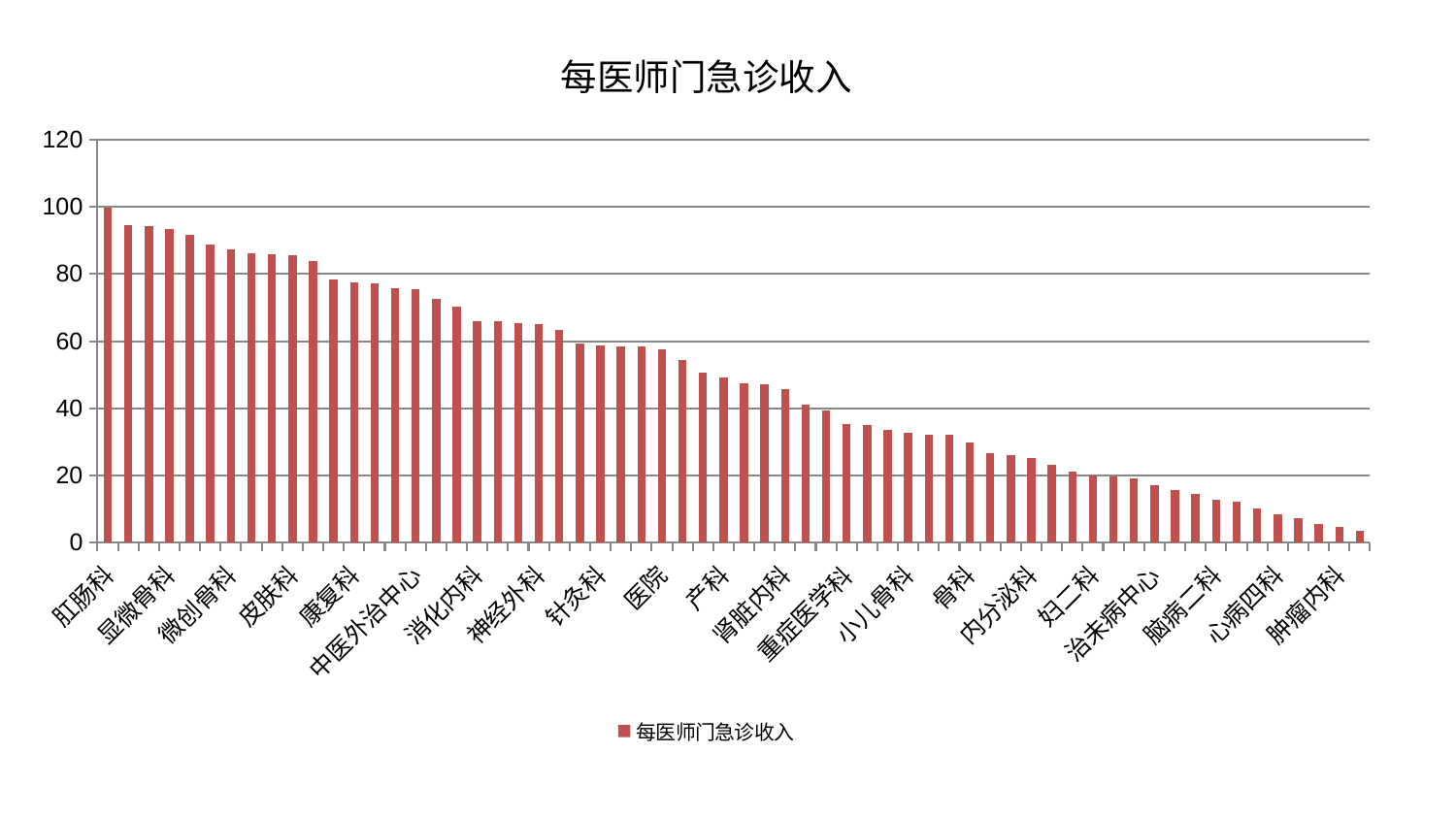

### Chart: 每医师门急诊收入

| Category | 每医师门急诊收入 |
|---|---|
| 肛肠科 | 99.71983050394596 |
| 推拿科 | 94.51247505904719 |
| 男科 | 94.28667447316943 |
| 显微骨科 | 93.47120166219946 |
| 泌尿外科 | 91.63678851835743 |
| 综合内科 | 88.77817767159138 |
| 微创骨科 | 87.17669806084156 |
| 心血管内科 | 86.13799804407508 |
| 胸外科 | 85.94856998505497 |
| 皮肤科 | 85.50379466145455 |
| 乳腺甲状腺外科 | 83.88901453273492 |
| 肾病科 | 78.3508233956731 |
| 康复科 | 77.39408732172872 |
| 东区重症医学科 | 77.31014368818052 |
| 呼吸内科 | 75.75887624031232 |
| 中医外治中心 | 75.62034166486218 |
| 创伤骨科 | 72.46115003135971 |
| 血液科 | 70.22811758046245 |
| 消化内科 | 65.93978833811774 |
| 耳鼻喉科 | 65.80735665453561 |
| 心病三科 | 65.33521434766907 |
| 神经外科 | 65.04904547986641 |
| 妇科 | 63.42594143288651 |
| 脑病一科 | 59.32110950555896 |
| 针灸科 | 58.75325431304192 |
| 肝胆外科 | 58.46639836432344 |
| 普通外科 | 58.46183362053914 |
| 医院 | 57.43626191405185 |
| 东区肾病科 | 54.35896676825136 |
| 关节骨科 | 50.52433541484604 |
| 产科 | 49.2799419831301 |
| 中医经典科 | 47.39907320573058 |
| 妇科妇二科合并 | 47.1497923119425 |
| 肾脏内科 | 45.618997986562015 |
| 周围血管科 | 41.172992982683134 |
| 口腔科 | 39.477218671312556 |
| 重症医学科 | 35.30636984204316 |
| 脊柱骨科 | 34.91488719023253 |
| 风湿病科 | 33.63328756097461 |
| 小儿骨科 | 32.821493252778566 |
| 西区重症医学科 | 32.074784819378934 |
| 身心医学科 | 32.04220038301635 |
| 骨科 | 29.78750728497397 |
| 运动损伤骨科 | 26.770678920810354 |
| 心病一科 | 26.013774202563965 |
| 内分泌科 | 25.179537736149737 |
| 眼科 | 23.19765069557902 |
| 神经内科 | 21.138998460429104 |
| 妇二科 | 19.914982696511352 |
| 美容皮肤科 | 19.811217981332653 |
| 小儿推拿科 | 19.113539662829627 |
| 治未病中心 | 16.97147764006024 |
| 老年医学科 | 15.786853809856494 |
| 脾胃病科 | 14.368668499849257 |
| 脑病二科 | 12.783244477119581 |
| 心病二科 | 12.251290868486553 |
| 儿科 | 10.080629931921404 |
| 心病四科 | 8.330416534580575 |
| 肝病科 | 7.2951545292957665 |
| 脾胃科消化科合并 | 5.589775388002338 |
| 肿瘤内科 | 4.695331612180986 |
| 脑病三科 | 3.457619890277308 |
54